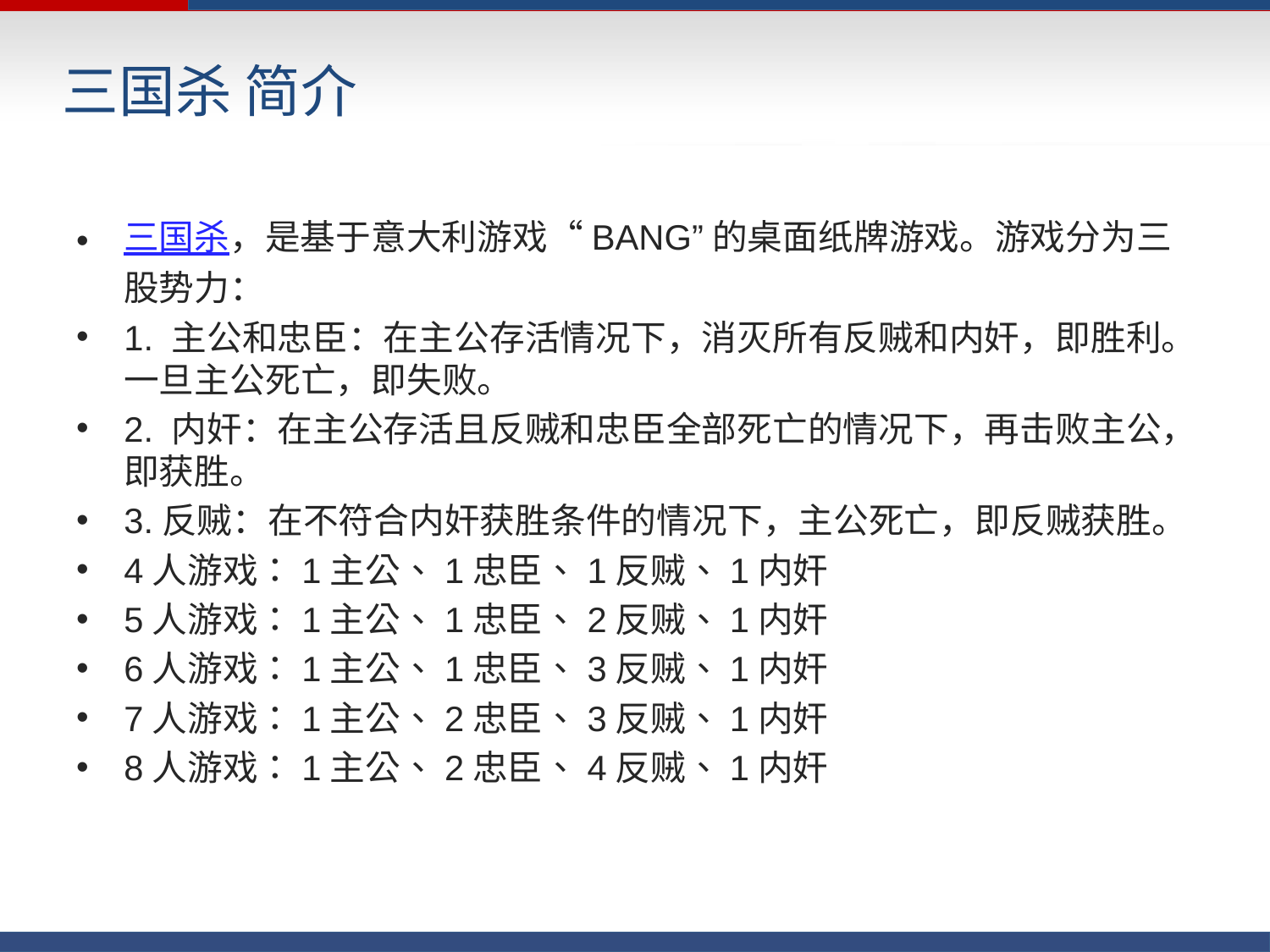

# 三国杀 简介
三国杀，是基于意大利游戏“BANG”的桌面纸牌游戏。游戏分为三股势力：
1. 主公和忠臣：在主公存活情况下，消灭所有反贼和内奸，即胜利。一旦主公死亡，即失败。
2. 内奸：在主公存活且反贼和忠臣全部死亡的情况下，再击败主公，即获胜。
3.反贼：在不符合内奸获胜条件的情况下，主公死亡，即反贼获胜。
4人游戏：1主公、1忠臣、1反贼、1内奸
5人游戏：1主公、1忠臣、2反贼、1内奸
6人游戏：1主公、1忠臣、3反贼、1内奸
7人游戏：1主公、2忠臣、3反贼、1内奸
8人游戏：1主公、2忠臣、4反贼、1内奸